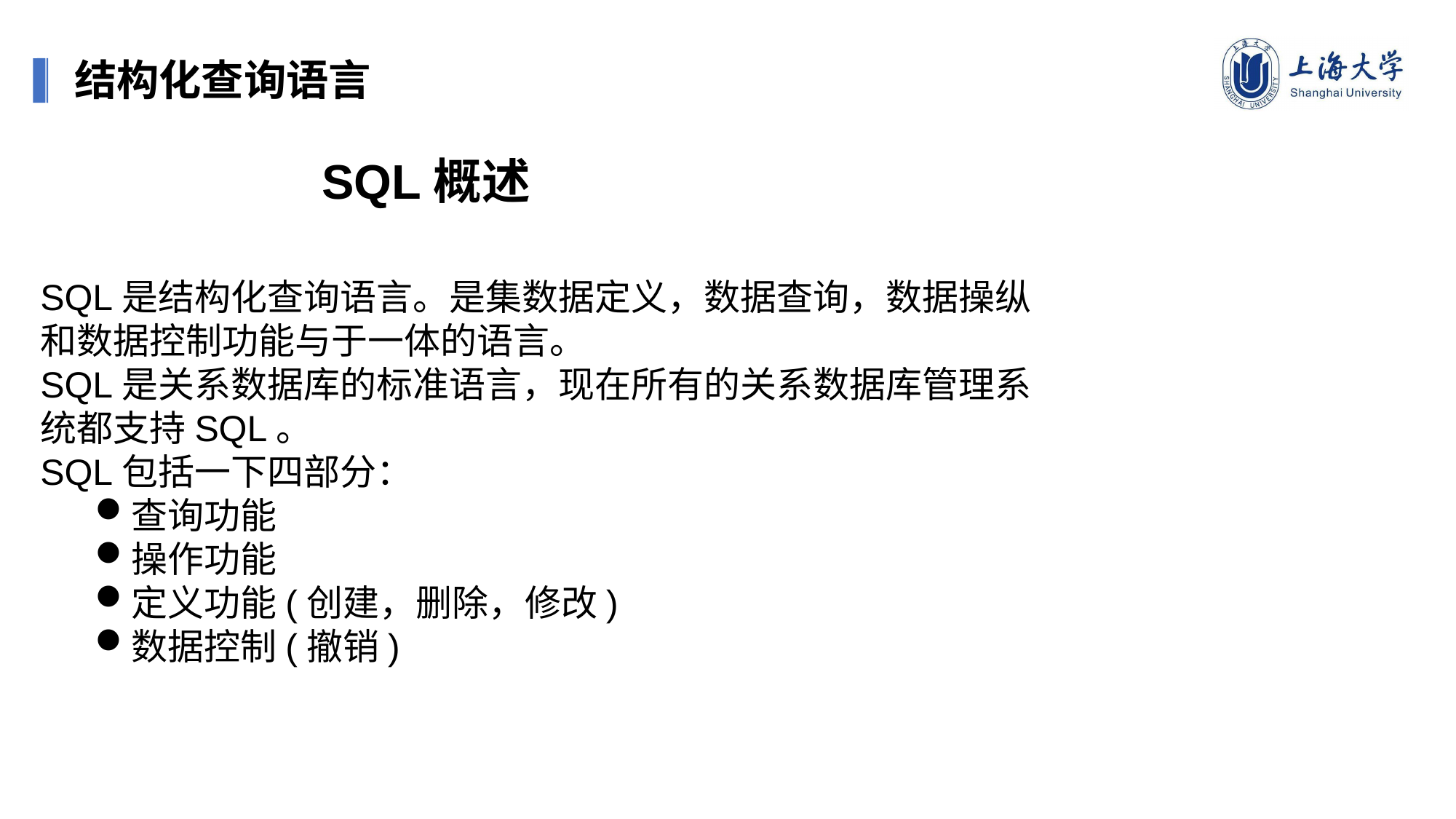

结构化查询语言
SQL概述
SQL是结构化查询语言。是集数据定义，数据查询，数据操纵和数据控制功能与于一体的语言。
SQL是关系数据库的标准语言，现在所有的关系数据库管理系统都支持SQL。
SQL包括一下四部分：
查询功能
操作功能
定义功能(创建，删除，修改)
数据控制(撤销)